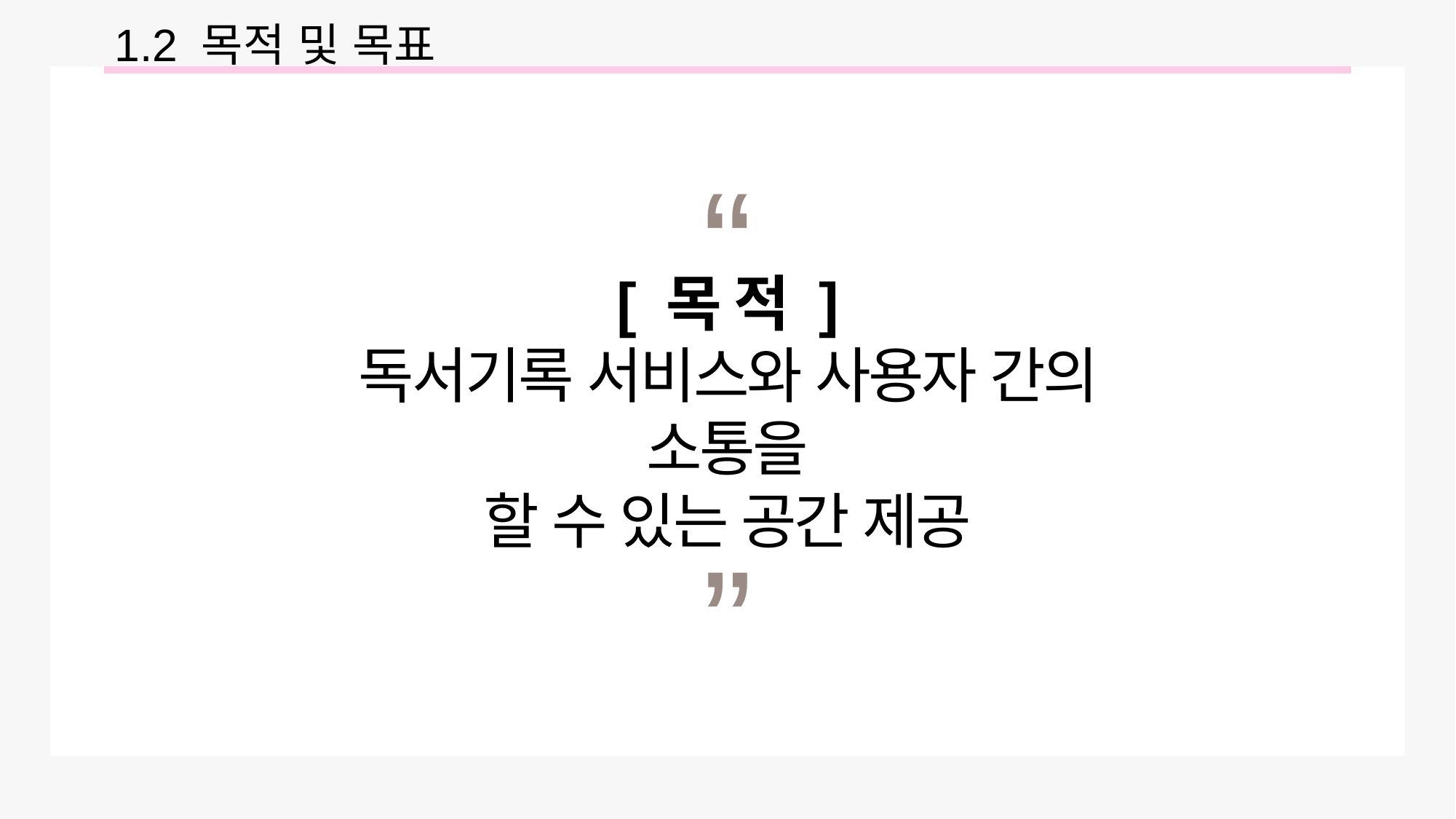

1.2 목적 및 목표
“
[ 목 적 ]
독서기록 서비스와 사용자 간의 소통을
할 수 있는 공간 제공
”